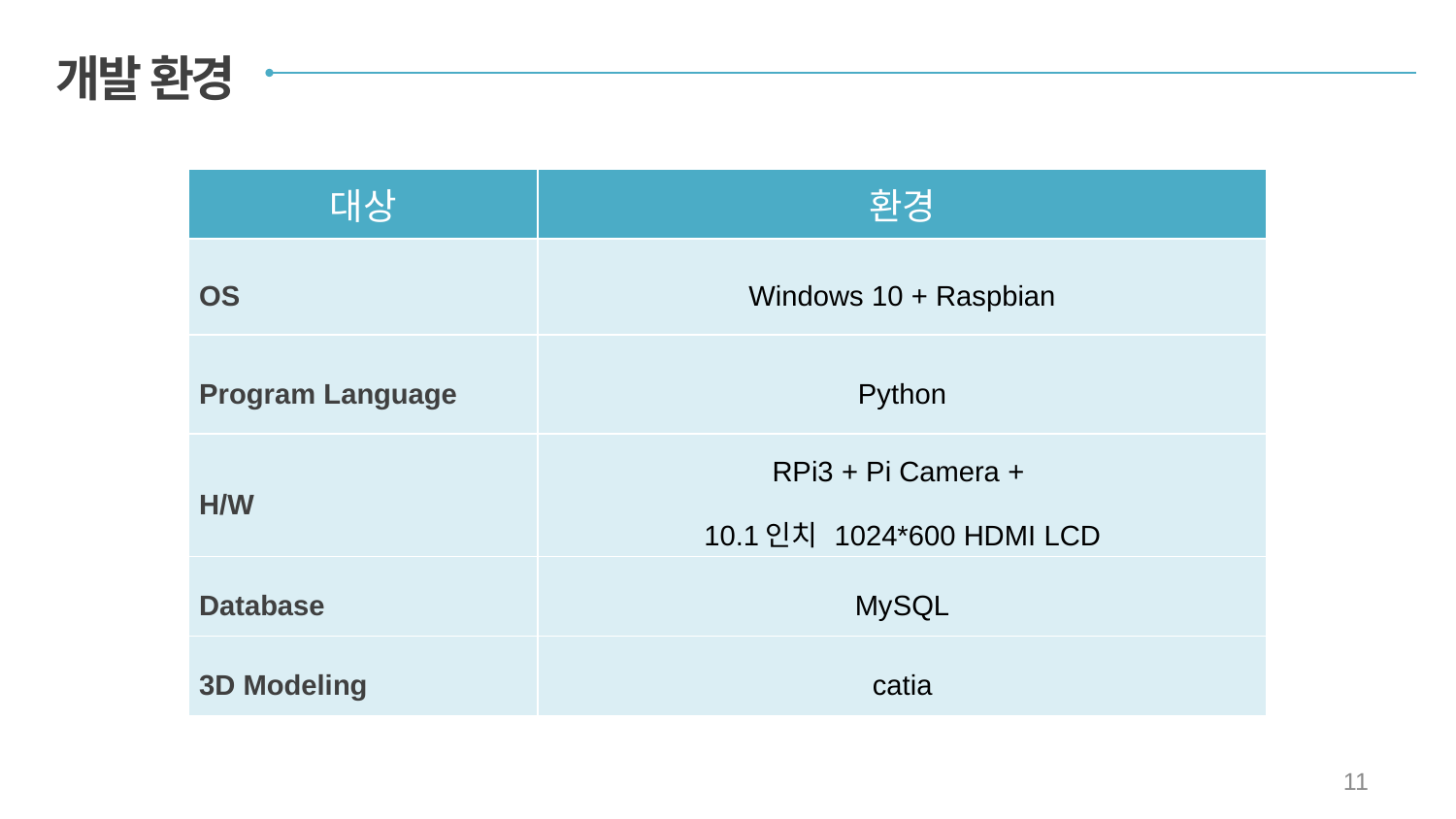

개발 환경
| 대상 | 환경 |
| --- | --- |
| OS | Windows 10 + Raspbian |
| Program Language | Python |
| H/W | RPi3 + Pi Camera + 10.1인치 1024\*600 HDMI LCD |
| Database | MySQL |
| 3D Modeling | catia |
11